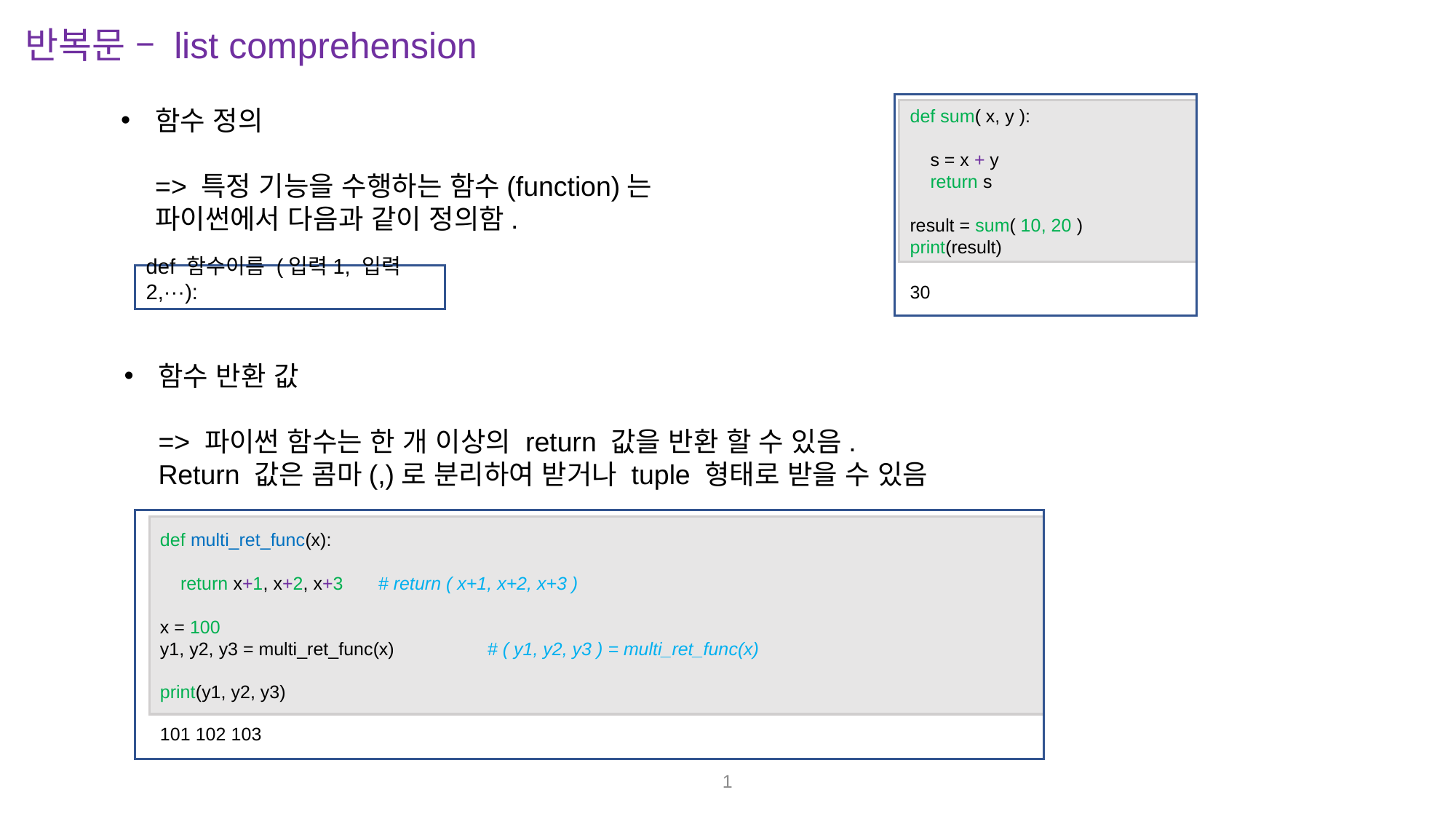

반복문 – list comprehension

def sum( x, y ):

    s = x + y
    return s

result = sum( 10, 20 )
print(result)
30
함수 정의
=> 특정 기능을 수행하는 함수(function)는
파이썬에서 다음과 같이 정의함.
def 함수이름 (입력1, 입력2,···):
함수 반환 값
=> 파이썬 함수는 한 개 이상의 return 값을 반환 할 수 있음.
Return 값은 콤마(,)로 분리하여 받거나 tuple 형태로 받을 수 있음

def multi_ret_func(x):

    return x+1, x+2, x+3	# return ( x+1, x+2, x+3 )

x = 100
y1, y2, y3 = multi_ret_func(x)	# ( y1, y2, y3 ) = multi_ret_func(x)

print(y1, y2, y3)
101 102 103
1